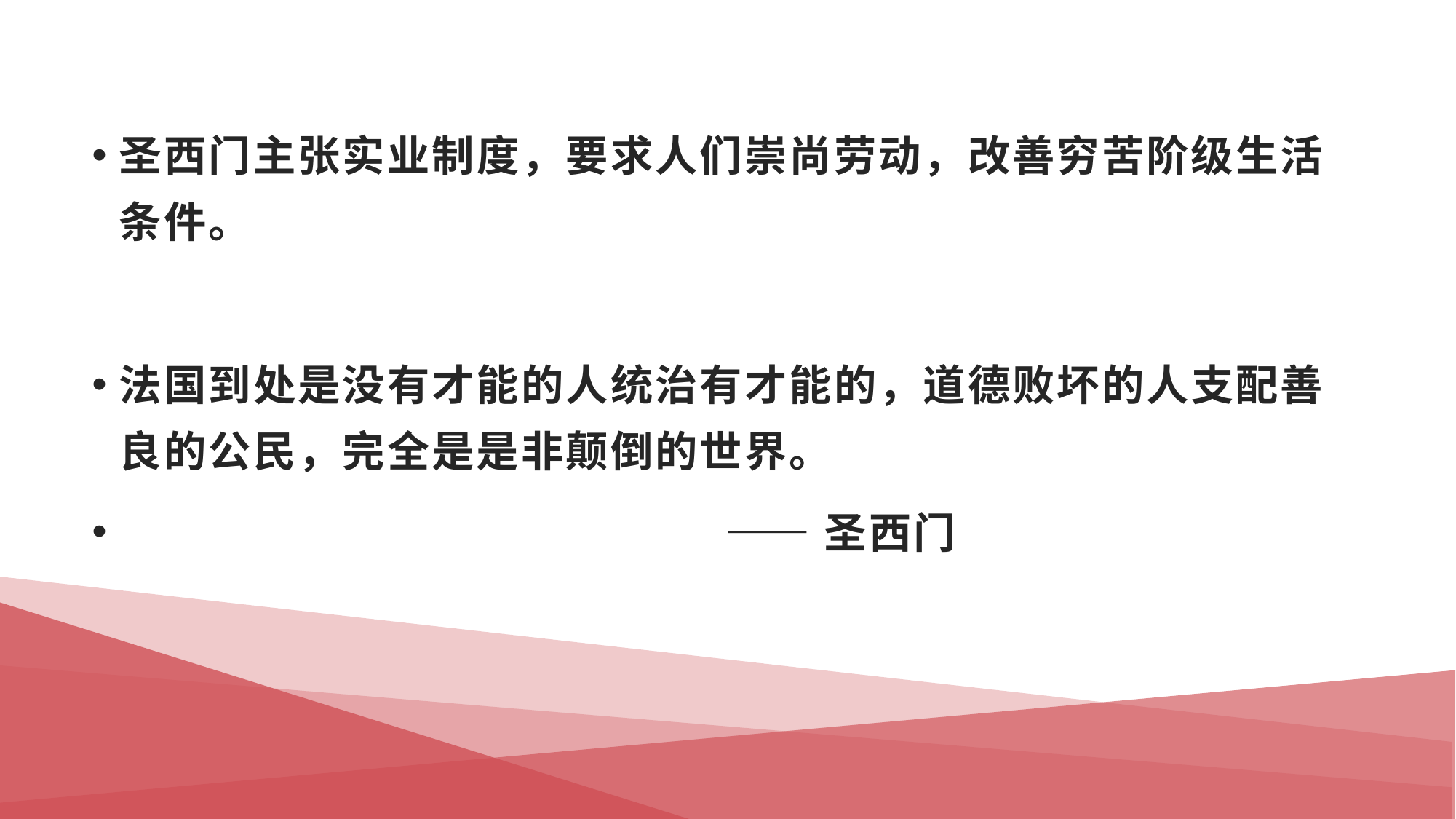

圣西门主张实业制度，要求人们崇尚劳动，改善穷苦阶级生活条件。

法国到处是没有才能的人统治有才能的，道德败坏的人支配善良的公民，完全是是非颠倒的世界。
                                                   ——圣西门